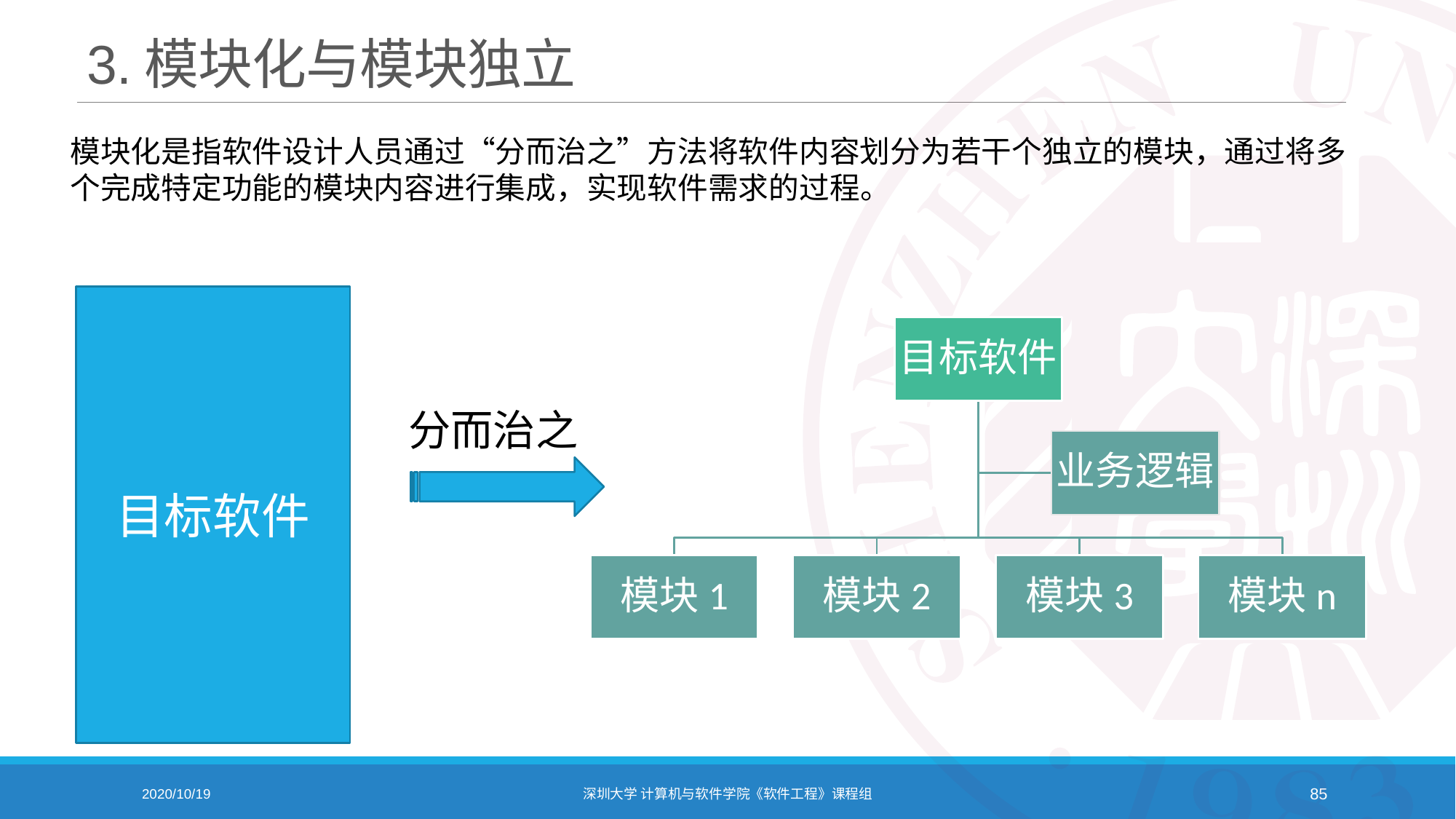

# 3.模块化与模块独立
模块化是指软件设计人员通过“分而治之”方法将软件内容划分为若干个独立的模块，通过将多个完成特定功能的模块内容进行集成，实现软件需求的过程。
目标软件
模块1
模块2
模块3
模块n
业务逻辑
目标软件
分而治之

2020/10/19
深圳大学 计算机与软件学院《软件工程》课程组
85